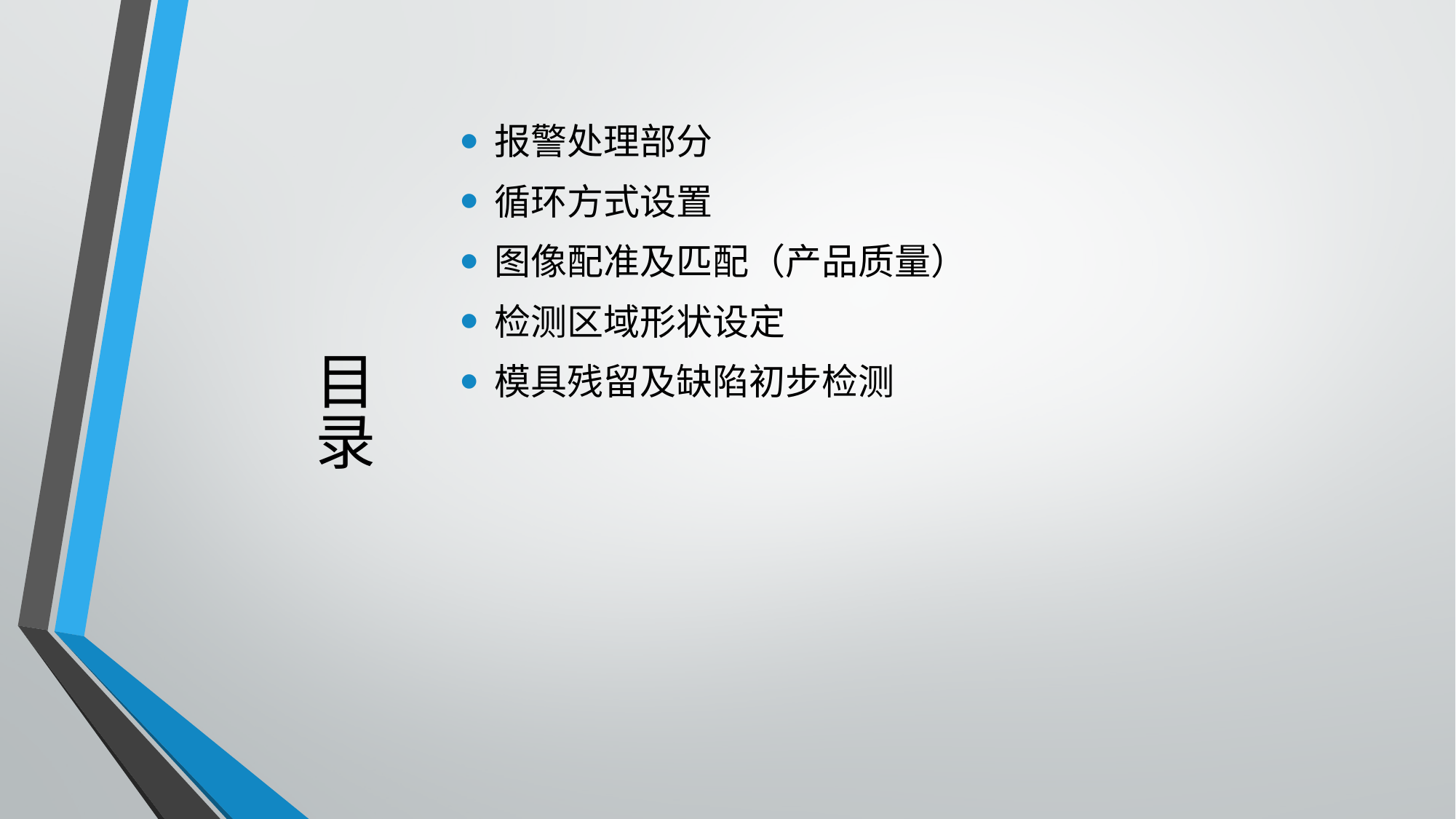

# 目录
报警处理部分
循环方式设置
图像配准及匹配（产品质量）
检测区域形状设定
模具残留及缺陷初步检测